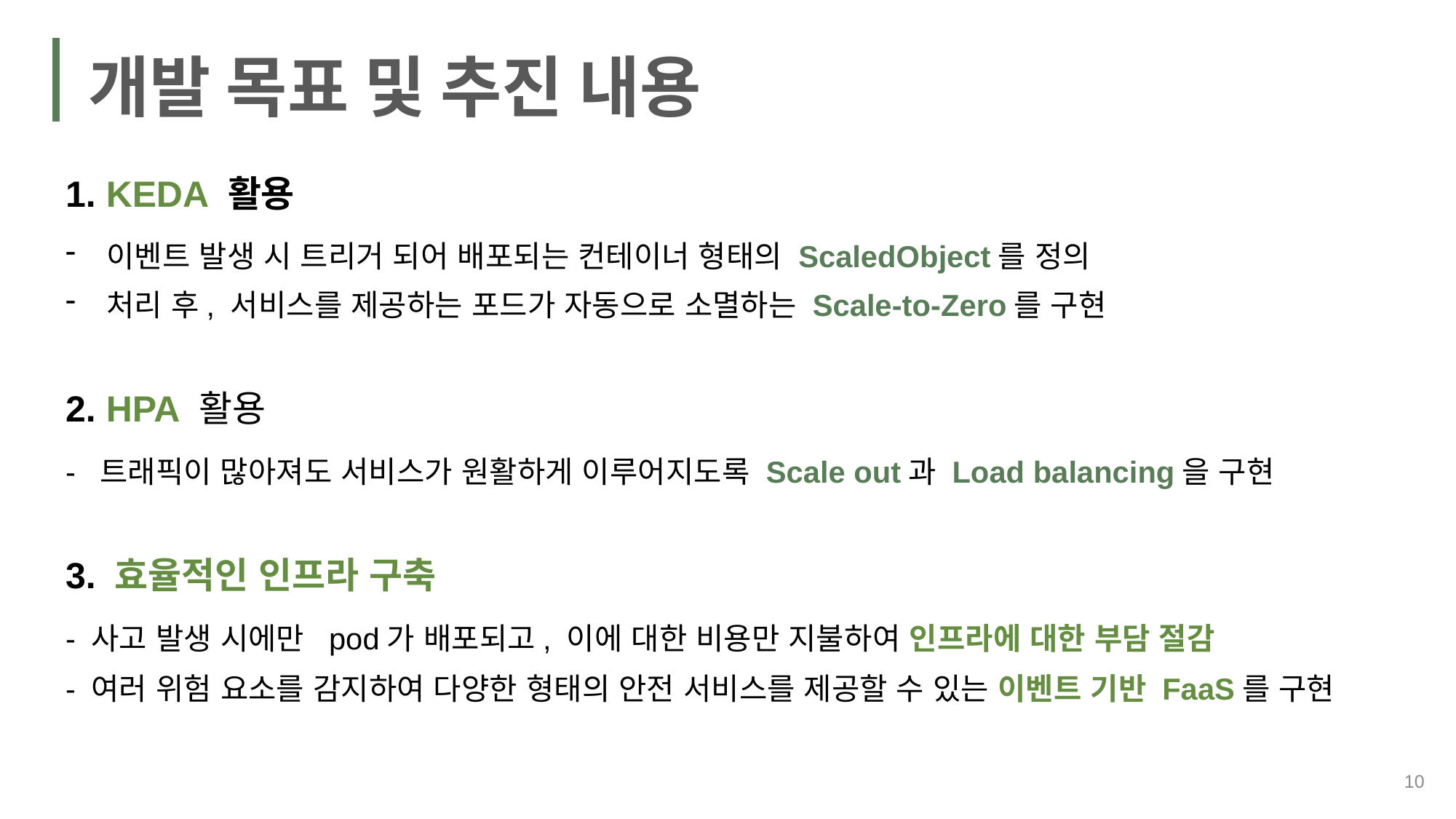

개발 목표 및 추진 내용
1. KEDA 활용

이벤트 발생 시 트리거 되어 배포되는 컨테이너 형태의 ScaledObject를 정의
처리 후, 서비스를 제공하는 포드가 자동으로 소멸하는 Scale-to-Zero를 구현

2. HPA 활용

-  트래픽이 많아져도 서비스가 원활하게 이루어지도록 Scale out과 Load balancing을 구현

3. 효율적인 인프라 구축

- 사고 발생 시에만  pod가 배포되고, 이에 대한 비용만 지불하여 인프라에 대한 부담 절감
- 여러 위험 요소를 감지하여 다양한 형태의 안전 서비스를 제공할 수 있는 이벤트 기반 FaaS를 구현
10